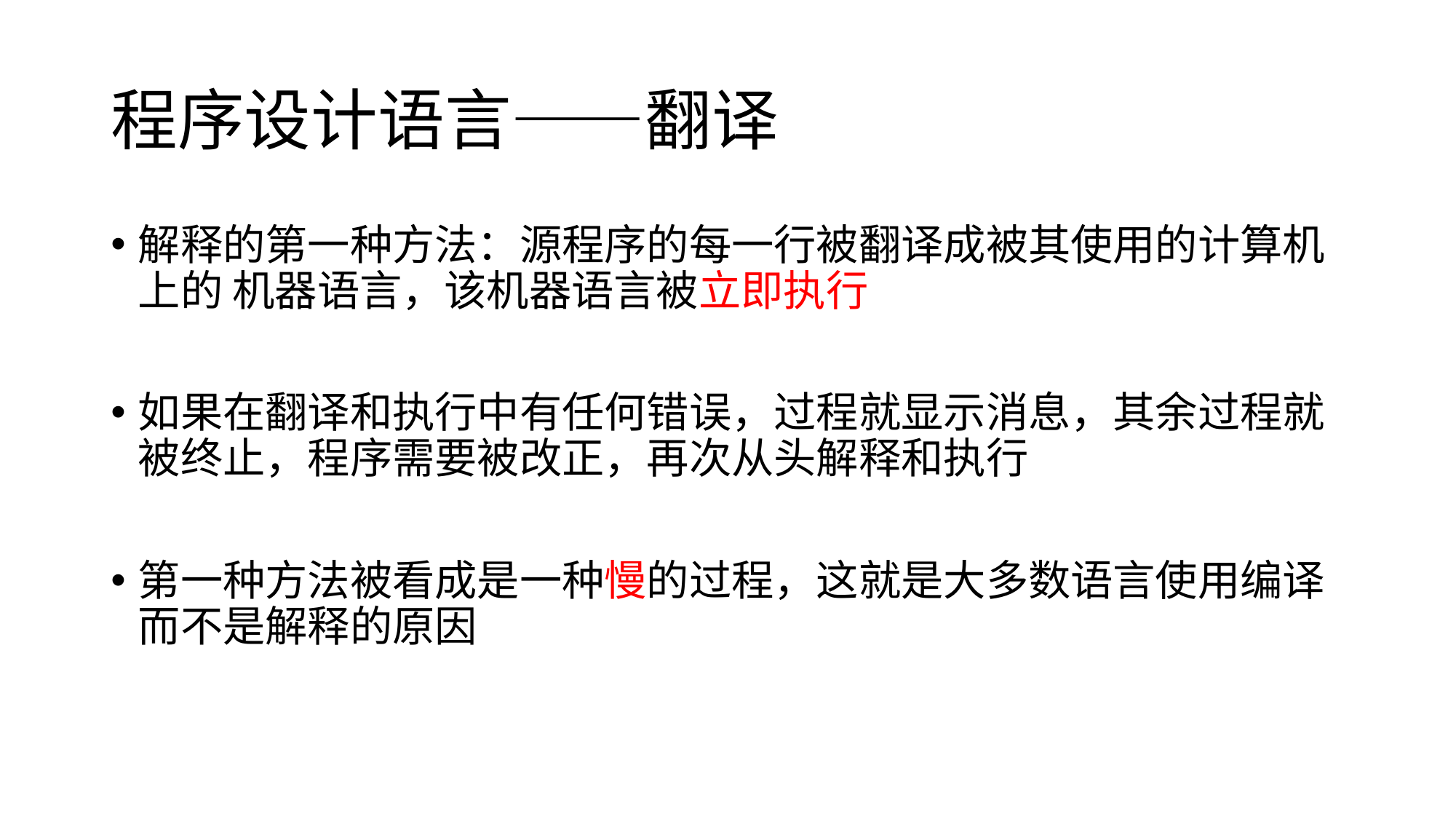

# 程序设计语言——翻译
解释的第一种方法：源程序的每一行被翻译成被其使用的计算机上的 机器语言，该机器语言被立即执行

如果在翻译和执行中有任何错误，过程就显示消息，其余过程就被终止，程序需要被改正，再次从头解释和执行

第一种方法被看成是一种慢的过程，这就是大多数语言使用编译而不是解释的原因